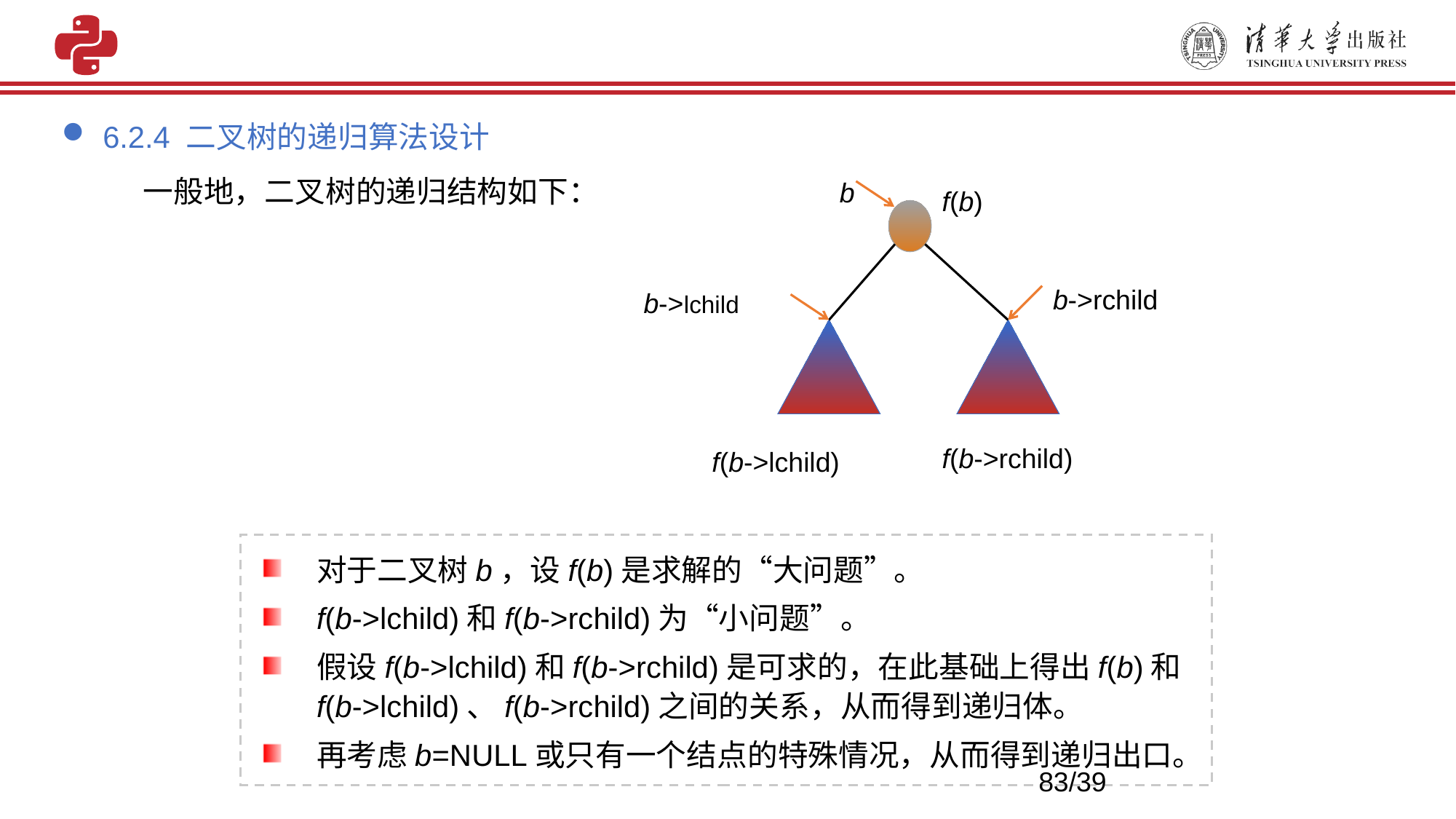

6.2.4 二叉树的递归算法设计
一般地，二叉树的递归结构如下：
b
f(b)

b->rchild
b->lchild

f(b->rchild)
f(b->lchild)
对于二叉树b，设f(b)是求解的“大问题”。
f(b->lchild)和f(b->rchild)为“小问题”。
假设f(b->lchild)和f(b->rchild)是可求的，在此基础上得出f(b)和f(b->lchild)、f(b->rchild)之间的关系，从而得到递归体。
再考虑b=NULL或只有一个结点的特殊情况，从而得到递归出口。
83/39